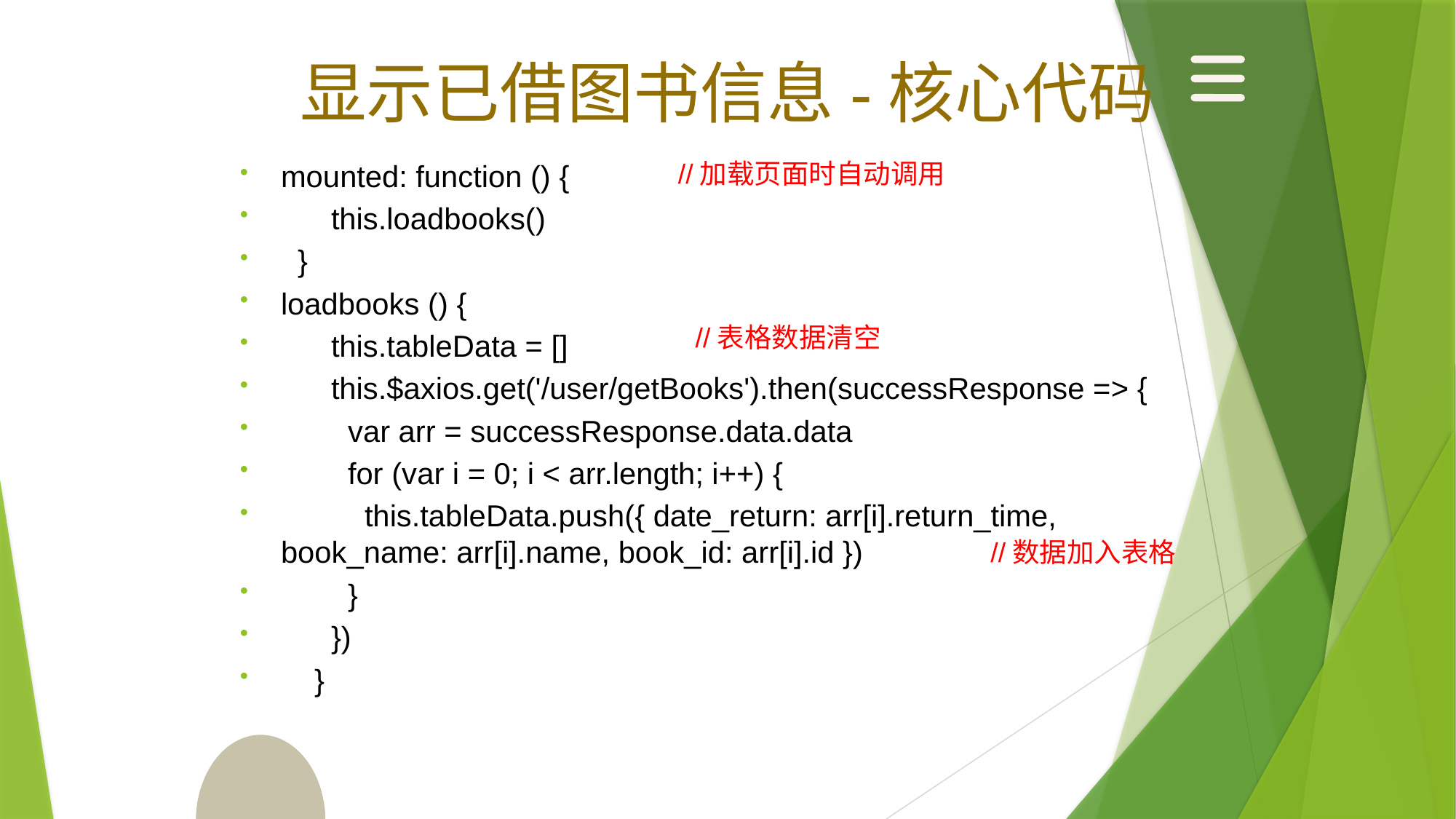

显示已借图书信息-核心代码

mounted: function () {
      this.loadbooks()
  }
loadbooks () {
      this.tableData = []
      this.$axios.get('/user/getBooks').then(successResponse => {
        var arr = successResponse.data.data
        for (var i = 0; i < arr.length; i++) {
          this.tableData.push({ date_return: arr[i].return_time, book_name: arr[i].name, book_id: arr[i].id })
        }
      })
    }
//加载页面时自动调用
//表格数据清空
//数据加入表格